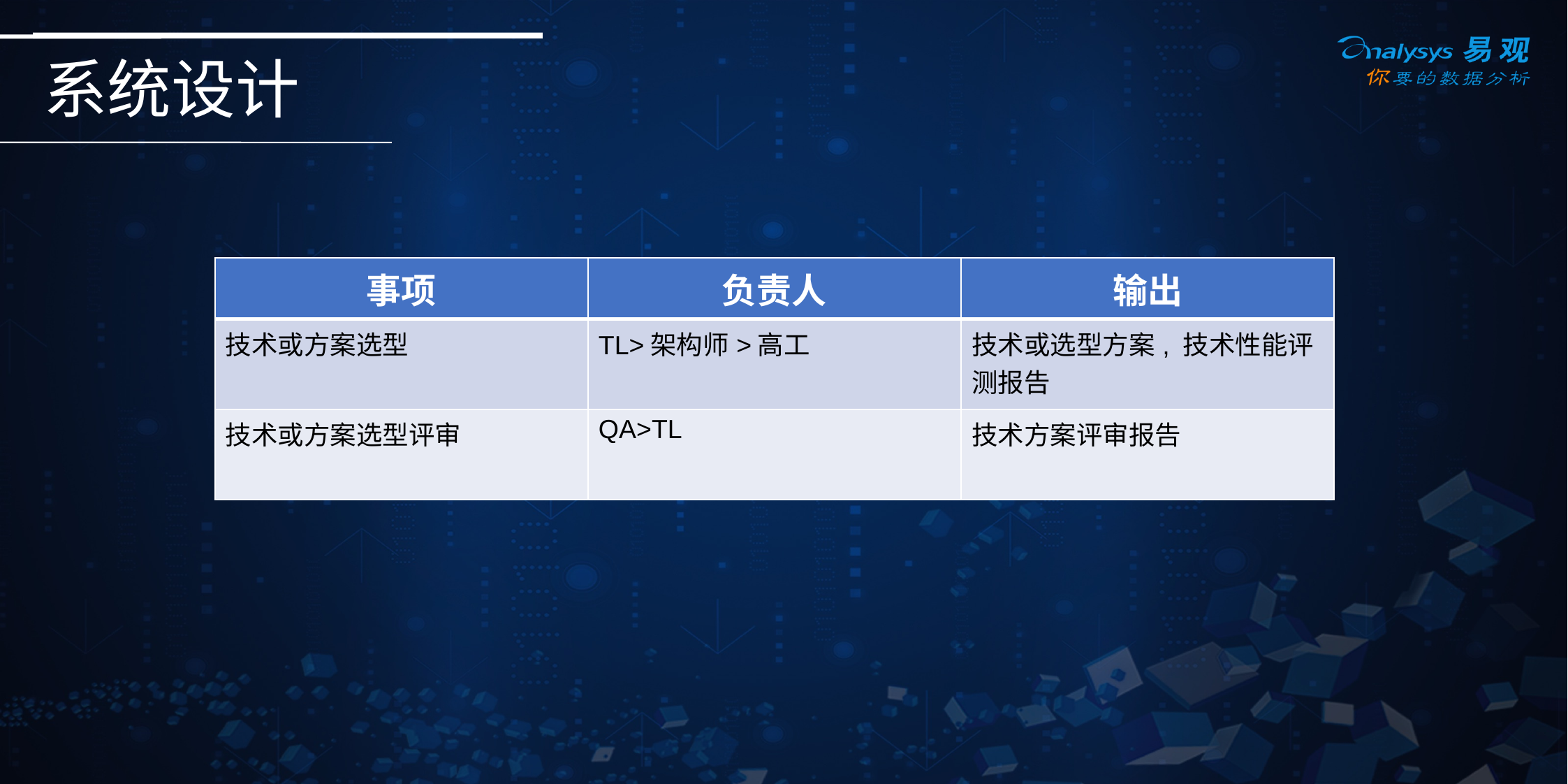

# 系统设计
| 事项 | 负责人 | 输出 |
| --- | --- | --- |
| 技术或方案选型 | TL>架构师>高工 | 技术或选型方案, 技术性能评测报告 |
| 技术或方案选型评审 | QA>TL | 技术方案评审报告 |